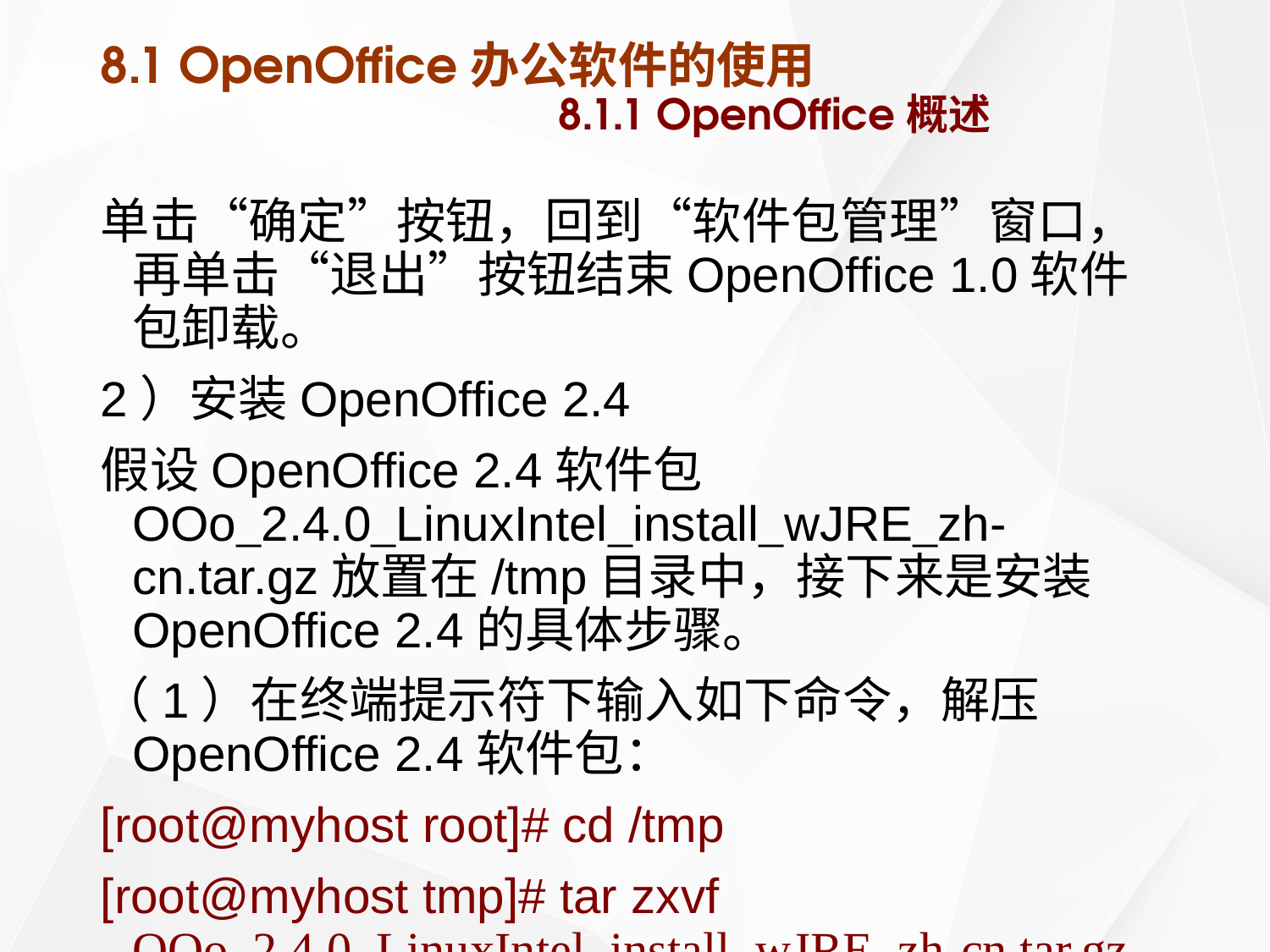

# 8.1 OpenOffice办公软件的使用 8.1.1 OpenOffice概述
单击“确定”按钮，回到“软件包管理”窗口，再单击“退出”按钮结束OpenOffice 1.0软件包卸载。
2）安装OpenOffice 2.4
假设OpenOffice 2.4软件包OOo_2.4.0_LinuxIntel_install_wJRE_zh-cn.tar.gz放置在/tmp目录中，接下来是安装OpenOffice 2.4的具体步骤。
（1）在终端提示符下输入如下命令，解压OpenOffice 2.4软件包：
[root@myhost root]# cd /tmp
[root@myhost tmp]# tar zxvf OOo_2.4.0_LinuxIntel_install_wJRE_zh-cn.tar.gz